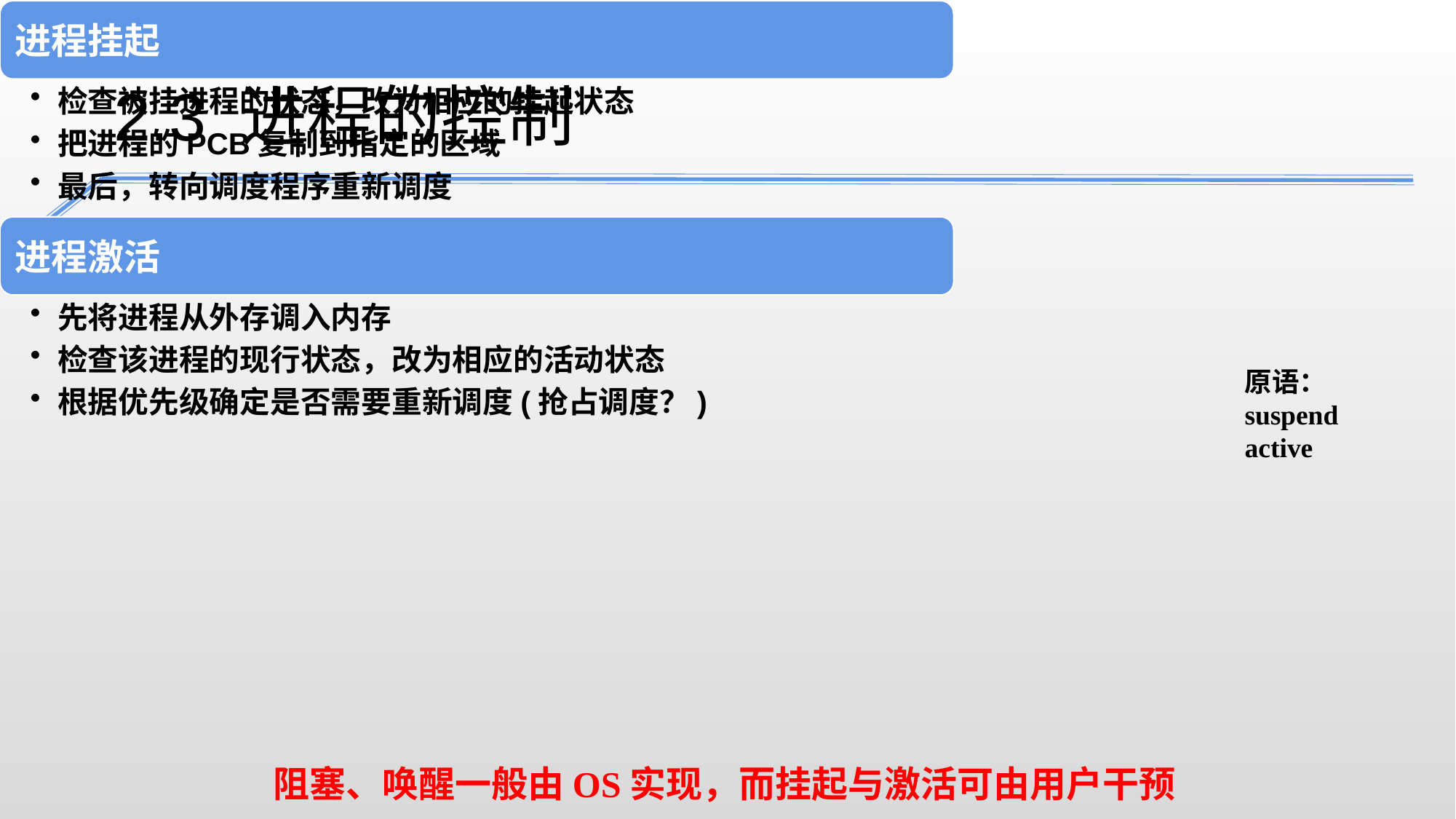

2.3 进程的控制
2.3.5进程的挂起与激活
进程挂起
检查被挂进程的状态，改为相应的挂起状态
把进程的PCB复制到指定的区域
最后，转向调度程序重新调度
进程激活
先将进程从外存调入内存
检查该进程的现行状态，改为相应的活动状态
根据优先级确定是否需要重新调度(抢占调度？)
原语：
suspend
active

阻塞、唤醒一般由OS实现，而挂起与激活可由用户干预